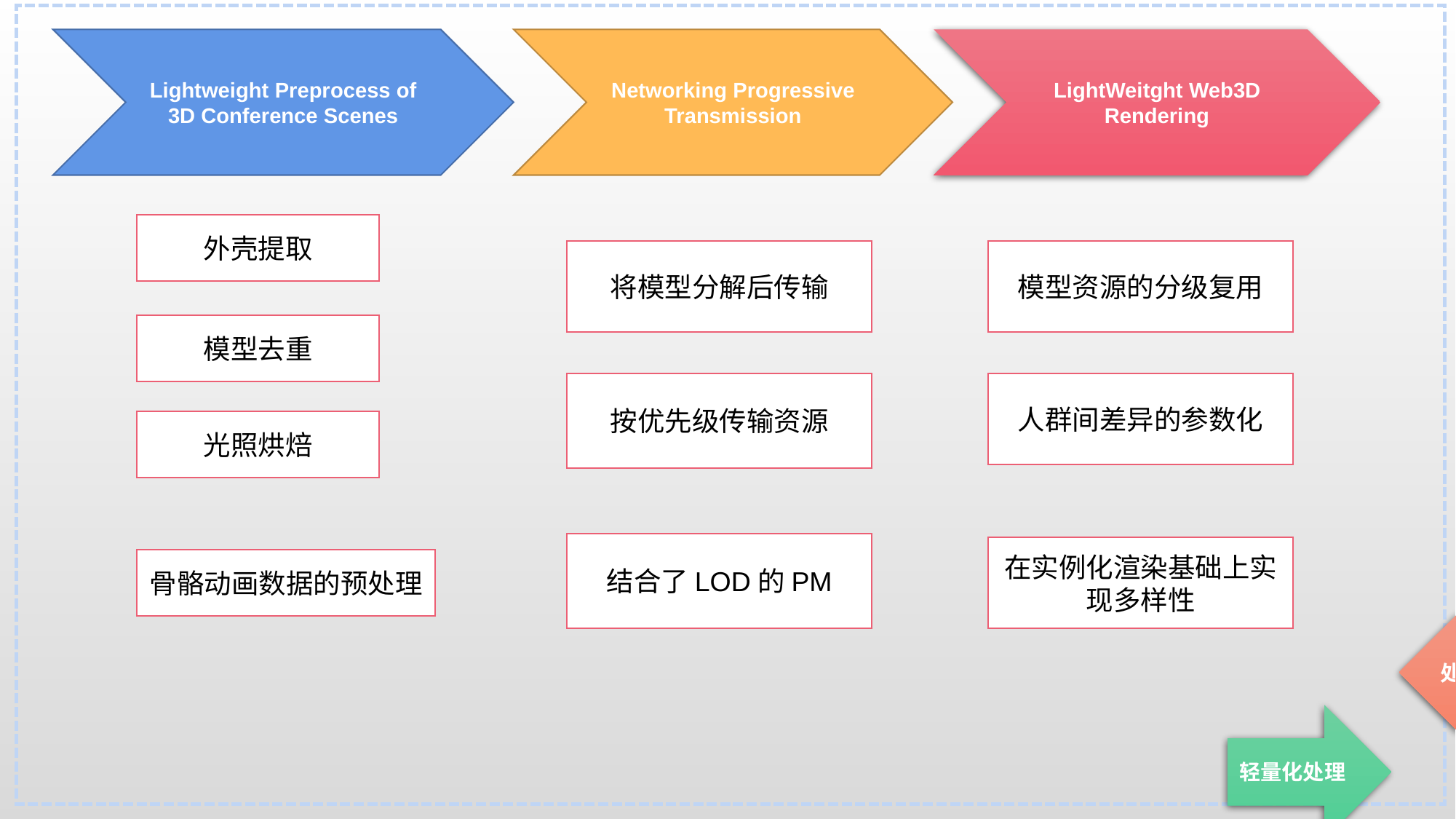

Lightweight Preprocess of 3D Conference Scenes
Networking Progressive Transmission
LightWeitght Web3D Rendering
外壳提取
将模型分解后传输
模型资源的分级复用
模型去重
按优先级传输资源
人群间差异的参数化
光照烘焙
结合了LOD的PM
在实例化渲染基础上实现多样性
骨骼动画数据的预处理
处理完毕
轻量化处理